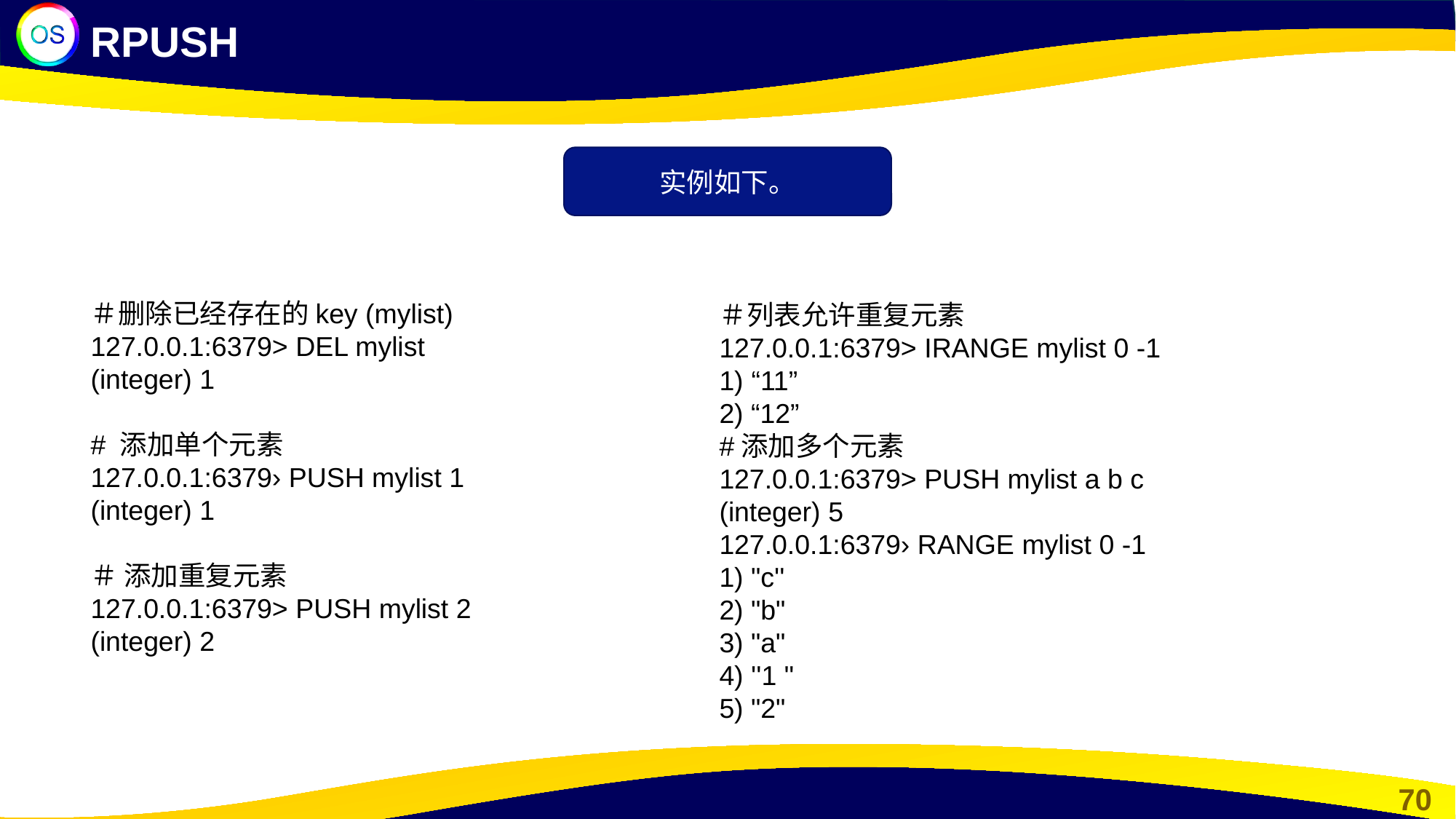

RPUSH
实例如下。
＃删除已经存在的key (mylist)
127.0.0.1:6379> DEL mylist
(integer) 1

# 添加单个元素
127.0.0.1:6379› PUSH mylist 1
(integer) 1

＃ 添加重复元素
127.0.0.1:6379> PUSH mylist 2
(integer) 2
＃列表允许重复元素
127.0.0.1:6379> IRANGE mylist 0 -1
1) “11”
2) “12”
#添加多个元素
127.0.0.1:6379> PUSH mylist a b c
(integer) 5
127.0.0.1:6379› RANGE mylist 0 -1
1) "c''
2) "b"
3) "a"
4) ''1 "
5) "2"